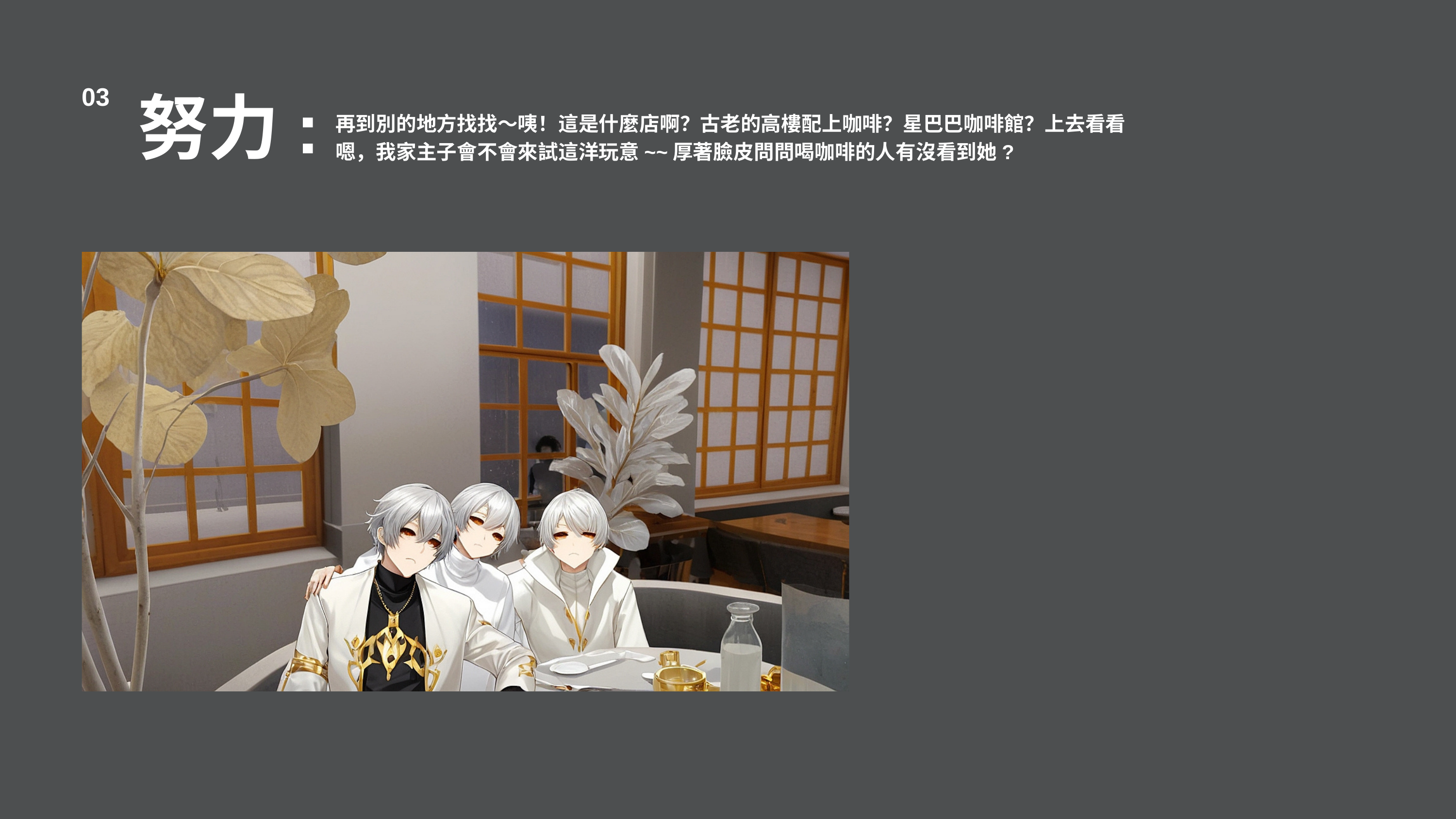

努力:
03
再到別的地方找找～咦！這是什麼店啊？古老的高樓配上咖啡？星巴巴咖啡館？上去看看
嗯，我家主子會不會來試這洋玩意~~厚著臉皮問問喝咖啡的人有沒看到她?